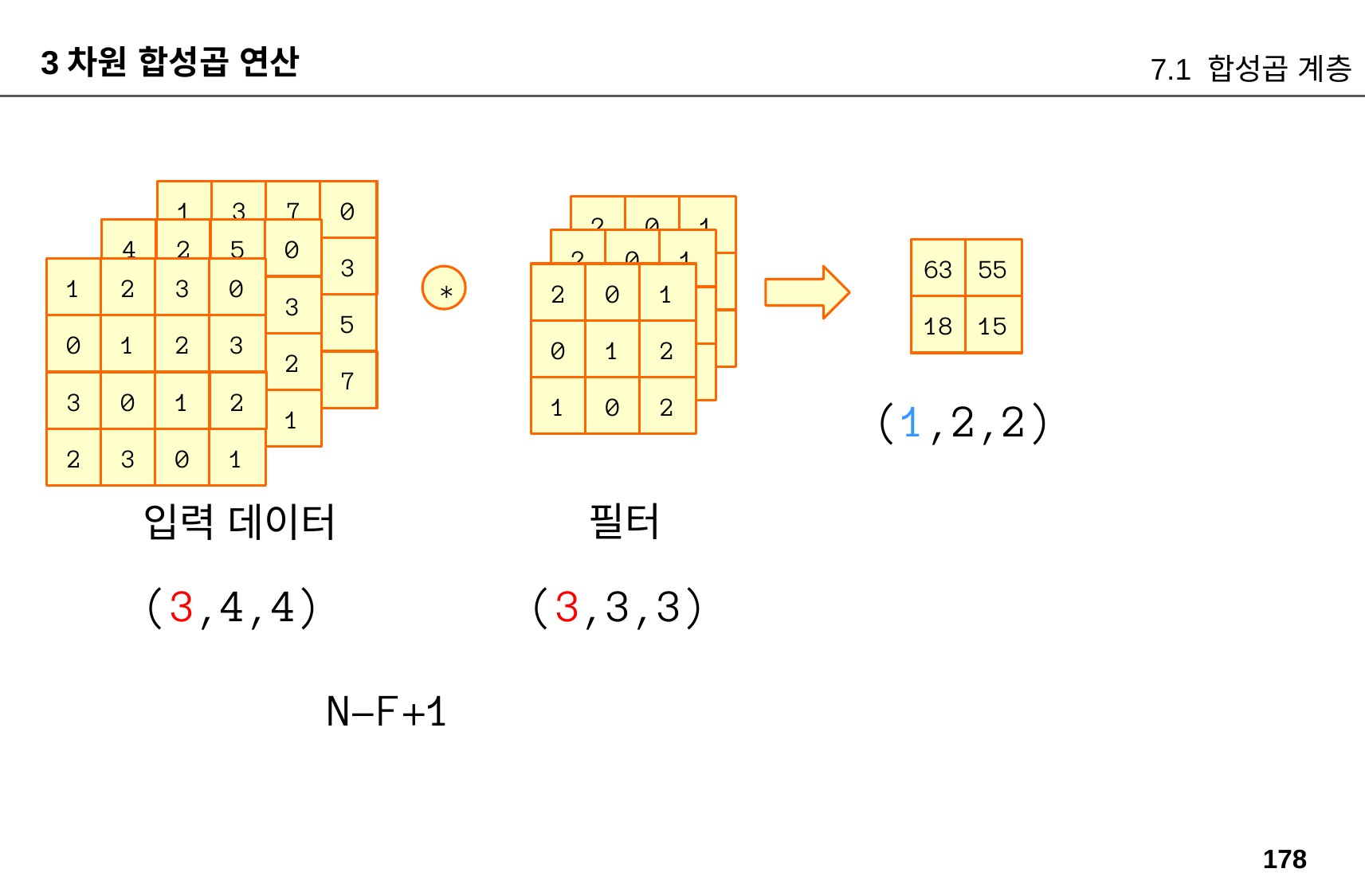

3차원 합성곱 연산
7.1 합성곱 계층
1
3
7
0
0
1
2
3
3
0
1
5
2
3
0
7
2
0
1
4
2
5
0
2
0
1
63
55
0
1
2
1
2
3
0
2
0
1
*

0
1
2
3
0
1
2
18
15
1
0
2
0
1
2
3
0
1
2
3
0
1
2
1
0
2
3
0
1
2
1
0
2
(1,2,2)
2
3
0
1
2
3
0
1
필터
입력 데이터
(3,4,4)
(3,3,3)
N-F+1